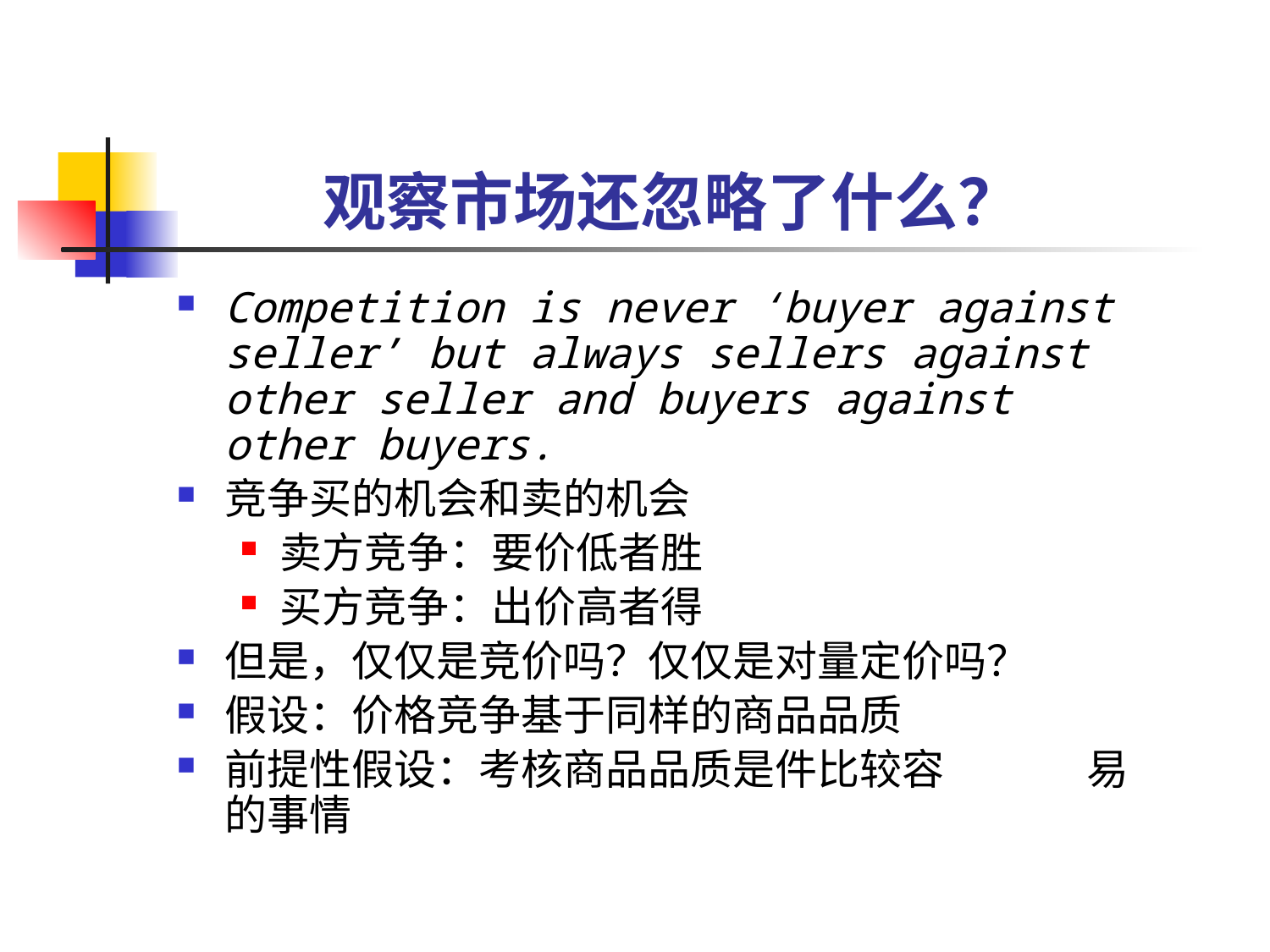

# 观察市场还忽略了什么？
Competition is never ‘buyer against seller’ but always sellers against other seller and buyers against other buyers.
竞争买的机会和卖的机会
卖方竞争：要价低者胜
买方竞争：出价高者得
但是，仅仅是竞价吗？仅仅是对量定价吗？
假设：价格竞争基于同样的商品品质
前提性假设：考核商品品质是件比较容               易的事情